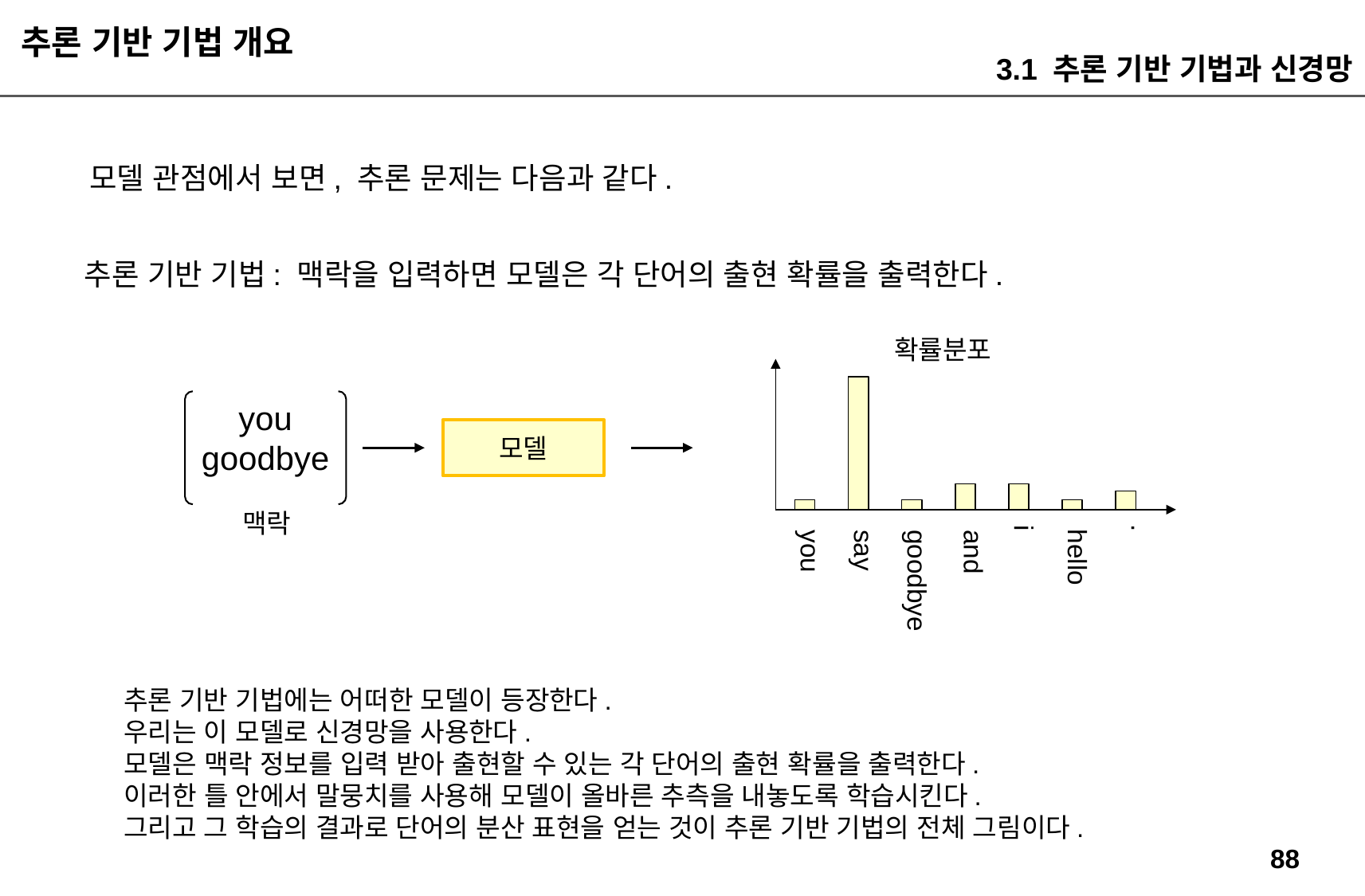

추론 기반 기법 개요
3.1 추론 기반 기법과 신경망
모델 관점에서 보면, 추론 문제는 다음과 같다.
추론 기반 기법: 맥락을 입력하면 모델은 각 단어의 출현 확률을 출력한다.
확률분포

you
goodbye
모델

맥락
.
hello
say
i
you
goodbye
and
추론 기반 기법에는 어떠한 모델이 등장한다.
우리는 이 모델로 신경망을 사용한다.
모델은 맥락 정보를 입력 받아 출현할 수 있는 각 단어의 출현 확률을 출력한다.
이러한 틀 안에서 말뭉치를 사용해 모델이 올바른 추측을 내놓도록 학습시킨다.
그리고 그 학습의 결과로 단어의 분산 표현을 얻는 것이 추론 기반 기법의 전체 그림이다.